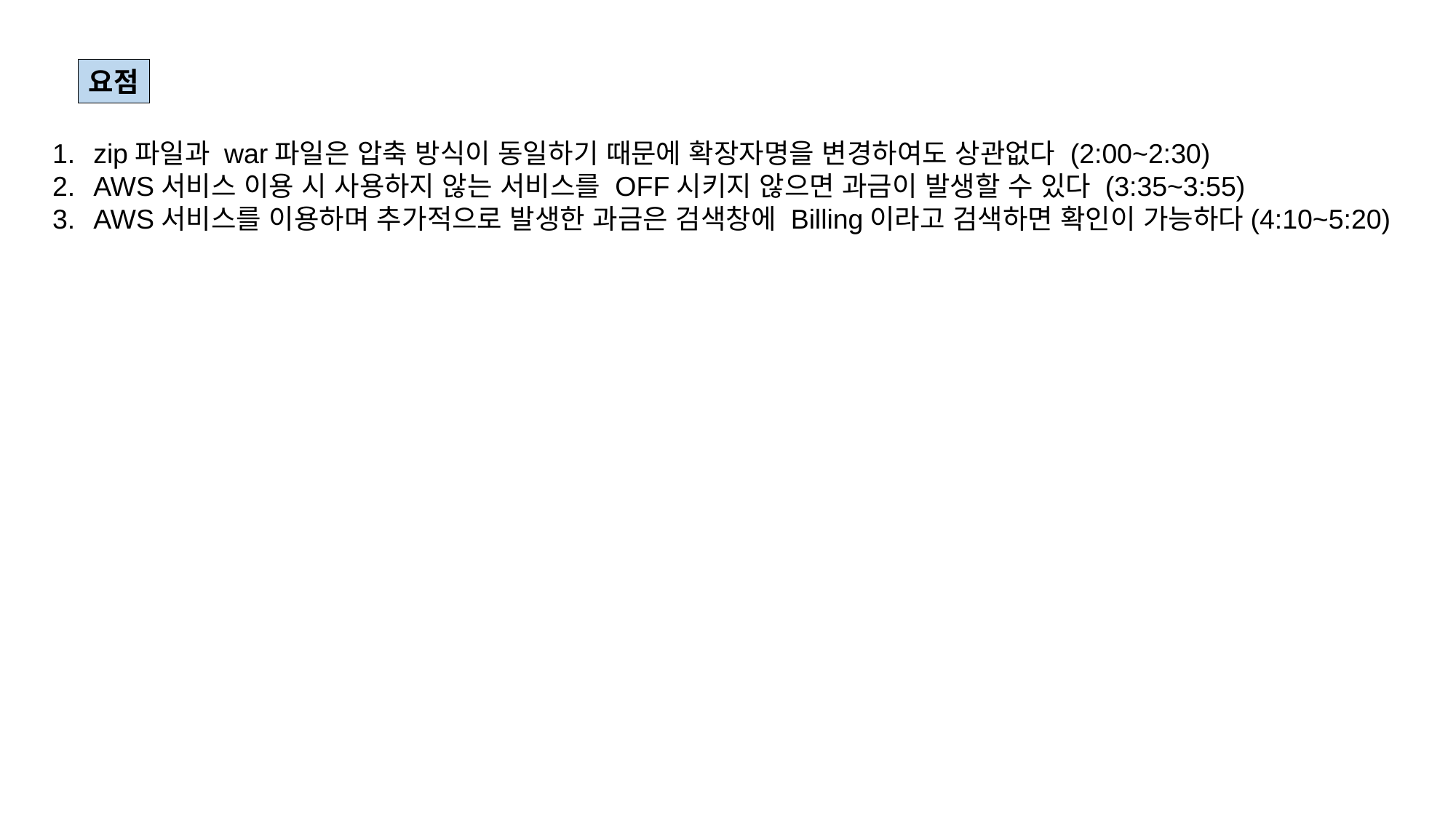

요점
zip파일과 war파일은 압축 방식이 동일하기 때문에 확장자명을 변경하여도 상관없다 (2:00~2:30)
AWS서비스 이용 시 사용하지 않는 서비스를 OFF시키지 않으면 과금이 발생할 수 있다 (3:35~3:55)
AWS서비스를 이용하며 추가적으로 발생한 과금은 검색창에 Billing이라고 검색하면 확인이 가능하다(4:10~5:20)